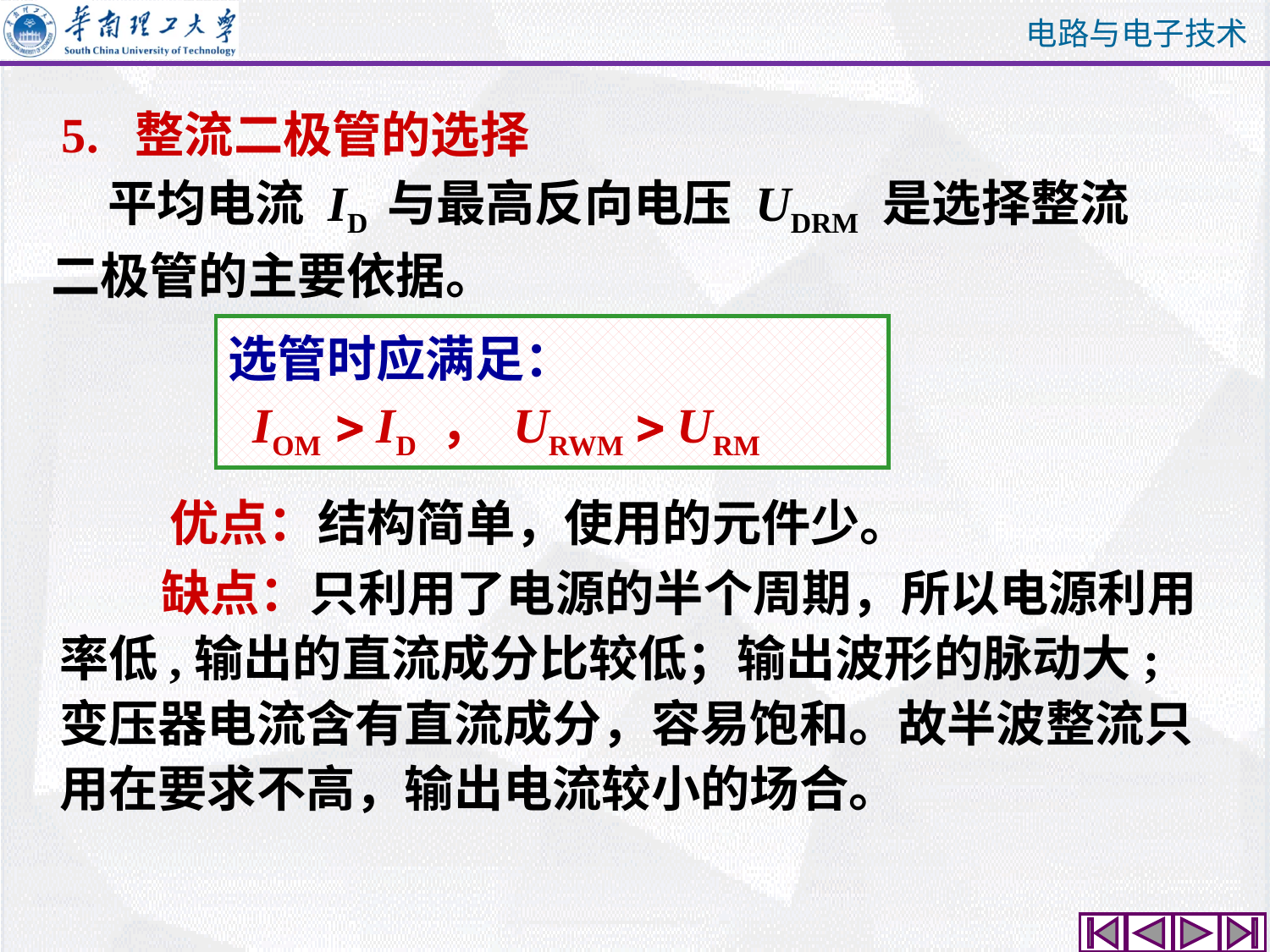

5.  整流二极管的选择
    平均电流 ID 与最高反向电压 UDRM 是选择整流二极管的主要依据。
选管时应满足：
  IOM  > ID ， URWM > URM
         优点：结构简单，使用的元件少。
        缺点：只利用了电源的半个周期，所以电源利用率低,输出的直流成分比较低；输出波形的脉动大;  变压器电流含有直流成分，容易饱和。故半波整流只用在要求不高，输出电流较小的场合。